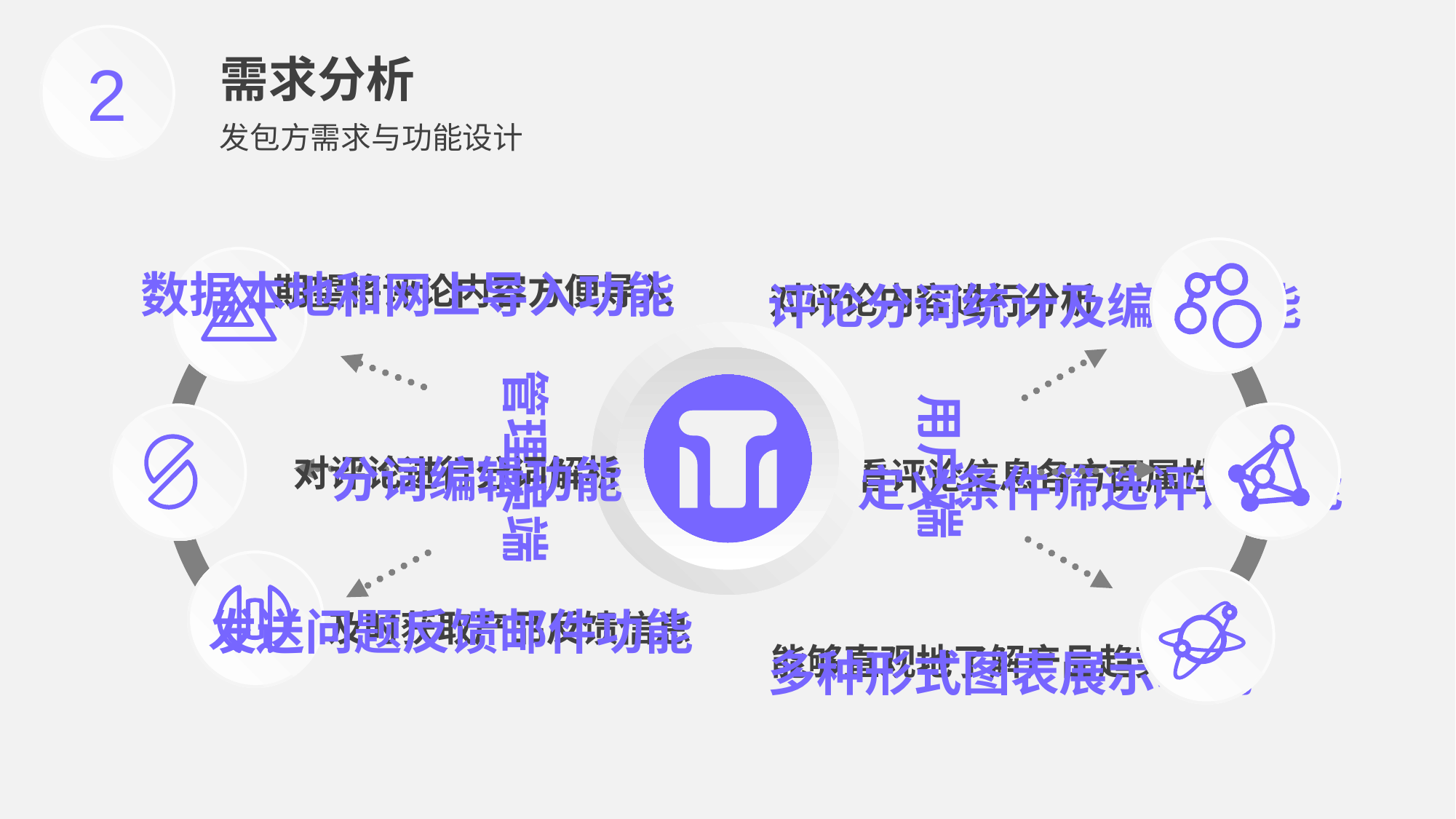

2
需求分析
发包方需求与功能设计

管理员端

用户端

数据本地和网上导入功能
期望将评论内容方便导入
评论分词统计及编辑功能
对评论内容进行分析
分词编辑功能
对评论进行分词解析
查看评论信息各方面属性
自定义条件筛选评论功能
发送问题反馈邮件功能
及时获取产品反馈信息
能够直观地了解产品趋势变化
多种形式图表展示功能